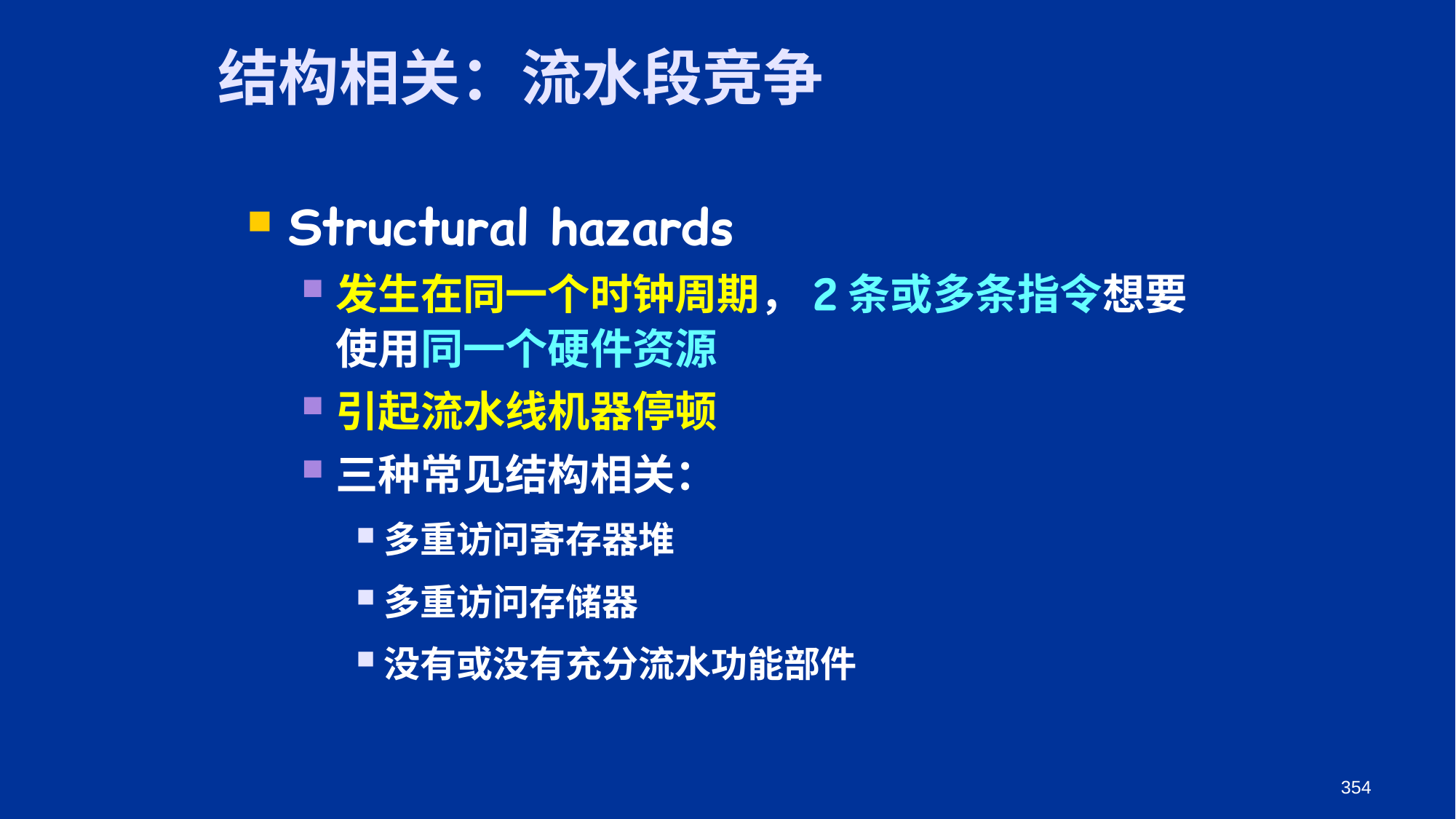

结构相关：流水段竞争
Structural hazards
发生在同一个时钟周期，2条或多条指令想要使用同一个硬件资源
引起流水线机器停顿
三种常见结构相关：
多重访问寄存器堆
多重访问存储器
没有或没有充分流水功能部件
354